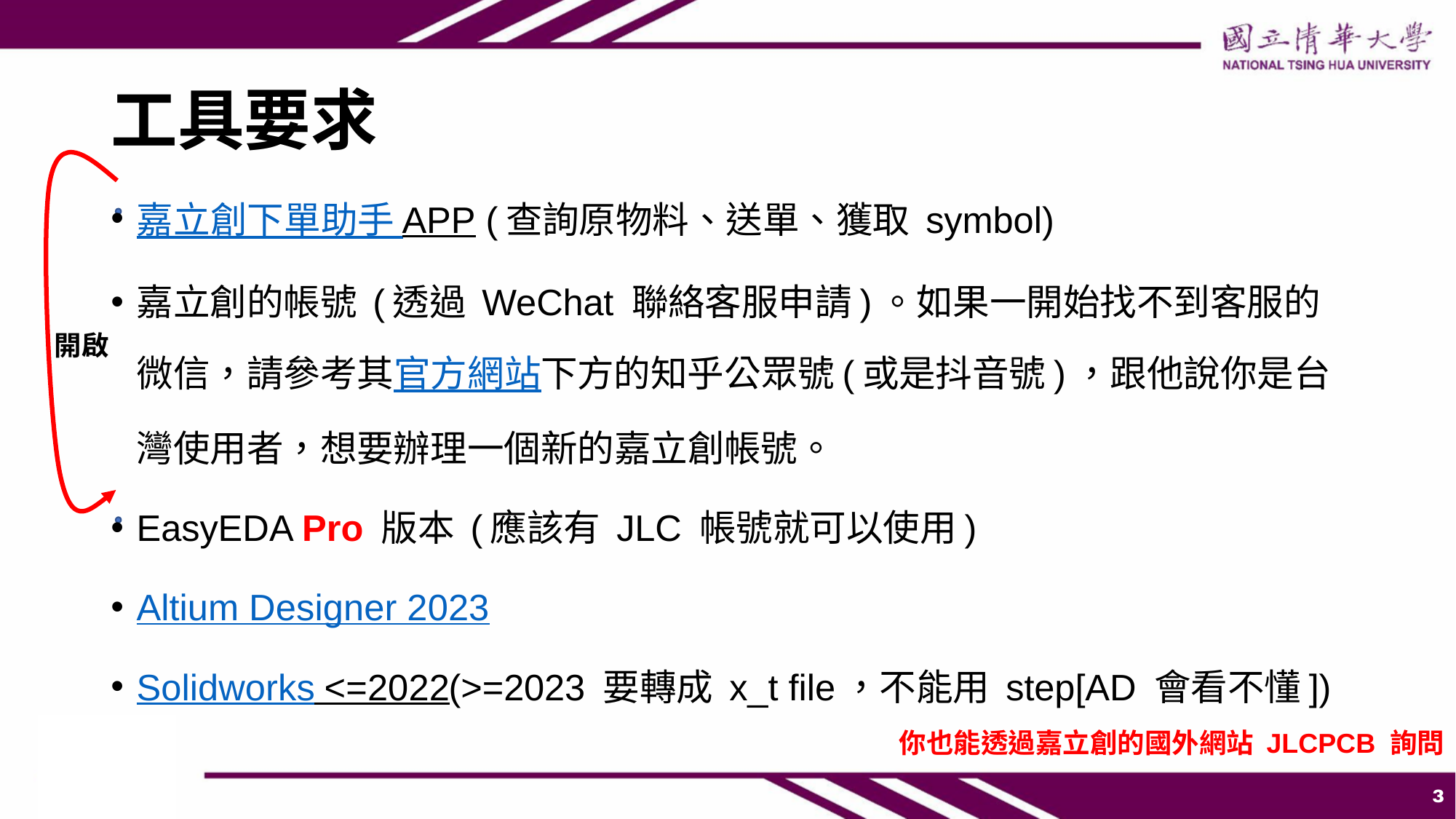

# 工具要求

嘉立創下單助手 APP (查詢原物料、送單、獲取 symbol)
嘉立創的帳號 (透過 WeChat 聯絡客服申請)。如果一開始找不到客服的微信，請參考其官方網站下方的知乎公眾號(或是抖音號)，跟他說你是台灣使用者，想要辦理一個新的嘉立創帳號。
EasyEDA Pro 版本 (應該有 JLC 帳號就可以使用)
Altium Designer 2023
Solidworks <=2022(>=2023 要轉成 x_t file，不能用 step[AD 會看不懂])

開啟

你也能透過嘉立創的國外網站 JLCPCB 詢問
3